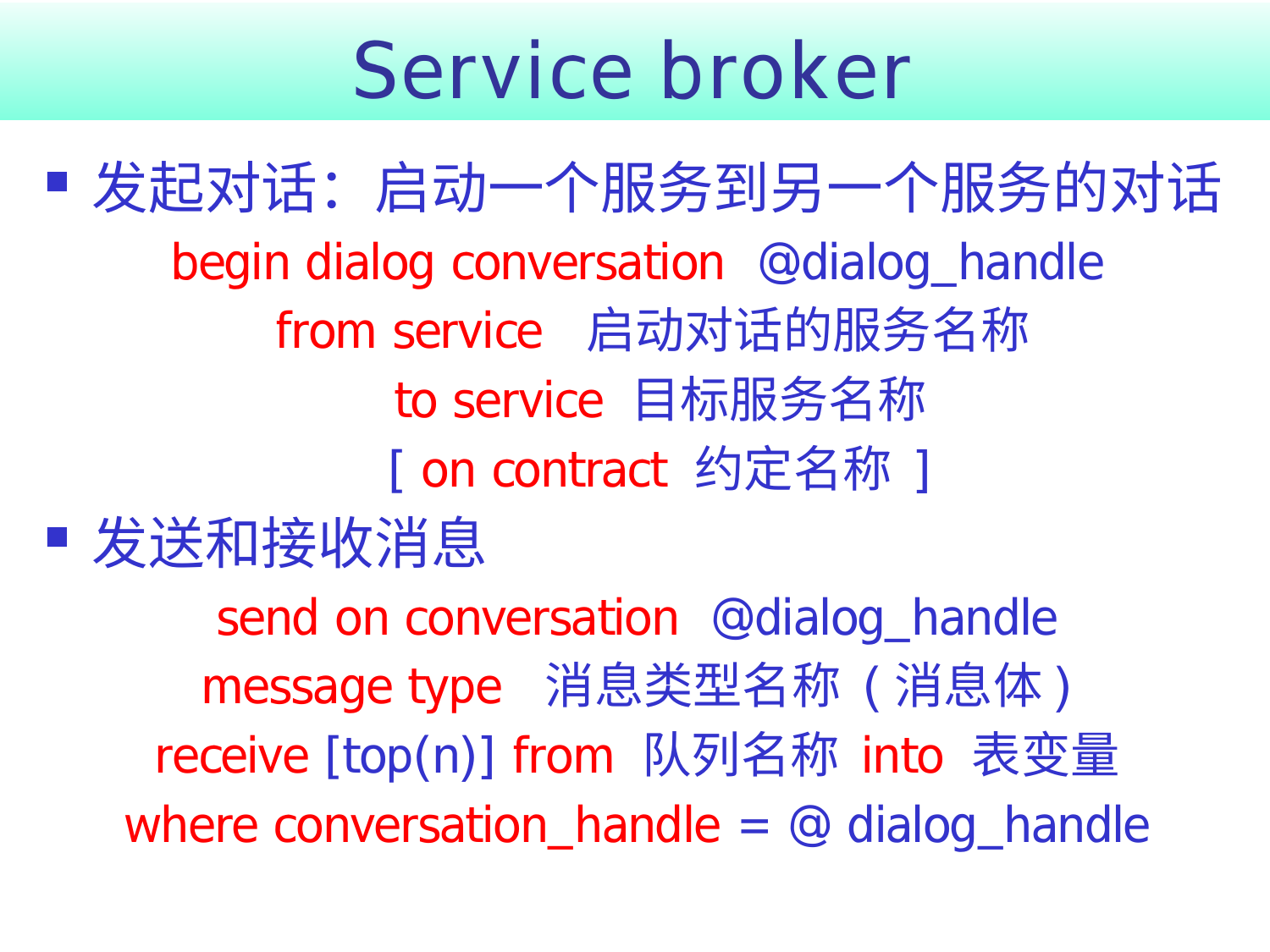

# Service broker
发起对话：启动一个服务到另一个服务的对话
begin dialog conversation  @dialog_handle
  from service  启动对话的服务名称
   to service 目标服务名称
   [ on contract 约定名称 ]
发送和接收消息
send on conversation  @dialog_handle
message type  消息类型名称 (消息体)
receive [top(n)] from 队列名称 into 表变量
where conversation_handle = @ dialog_handle